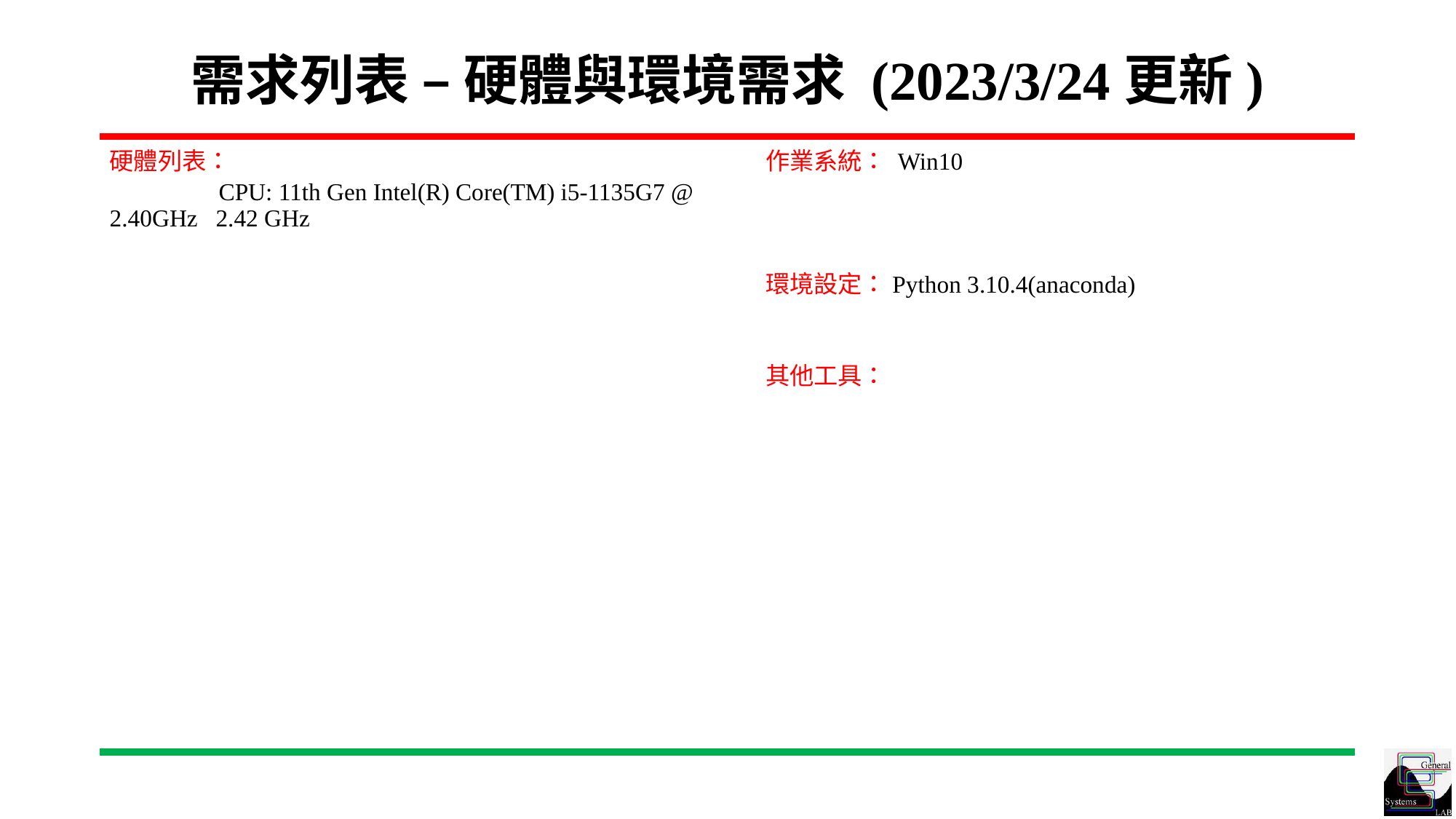

# 需求列表 – 硬體與環境需求 (2023/3/24更新)
硬體列表：
	CPU: 11th Gen Intel(R) Core(TM) i5-1135G7 @ 2.40GHz   2.42 GHz

作業系統： Win10

環境設定：Python 3.10.4(anaconda)

其他工具：